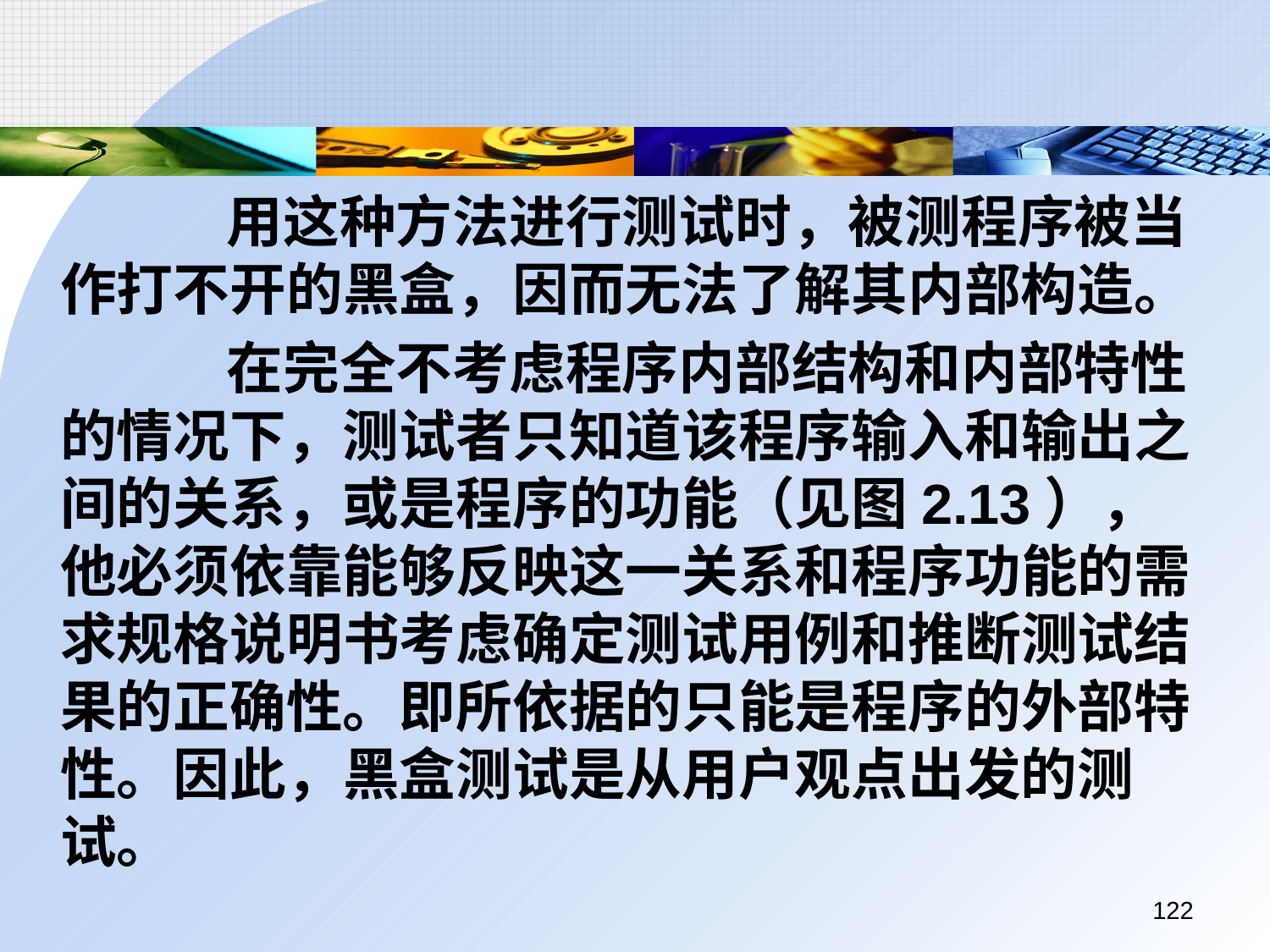

用这种方法进行测试时，被测程序被当作打不开的黑盒，因而无法了解其内部构造。
		  在完全不考虑程序内部结构和内部特性的情况下，测试者只知道该程序输入和输出之间的关系，或是程序的功能（见图2.13），他必须依靠能够反映这一关系和程序功能的需求规格说明书考虑确定测试用例和推断测试结果的正确性。即所依据的只能是程序的外部特性。因此，黑盒测试是从用户观点出发的测试。

122